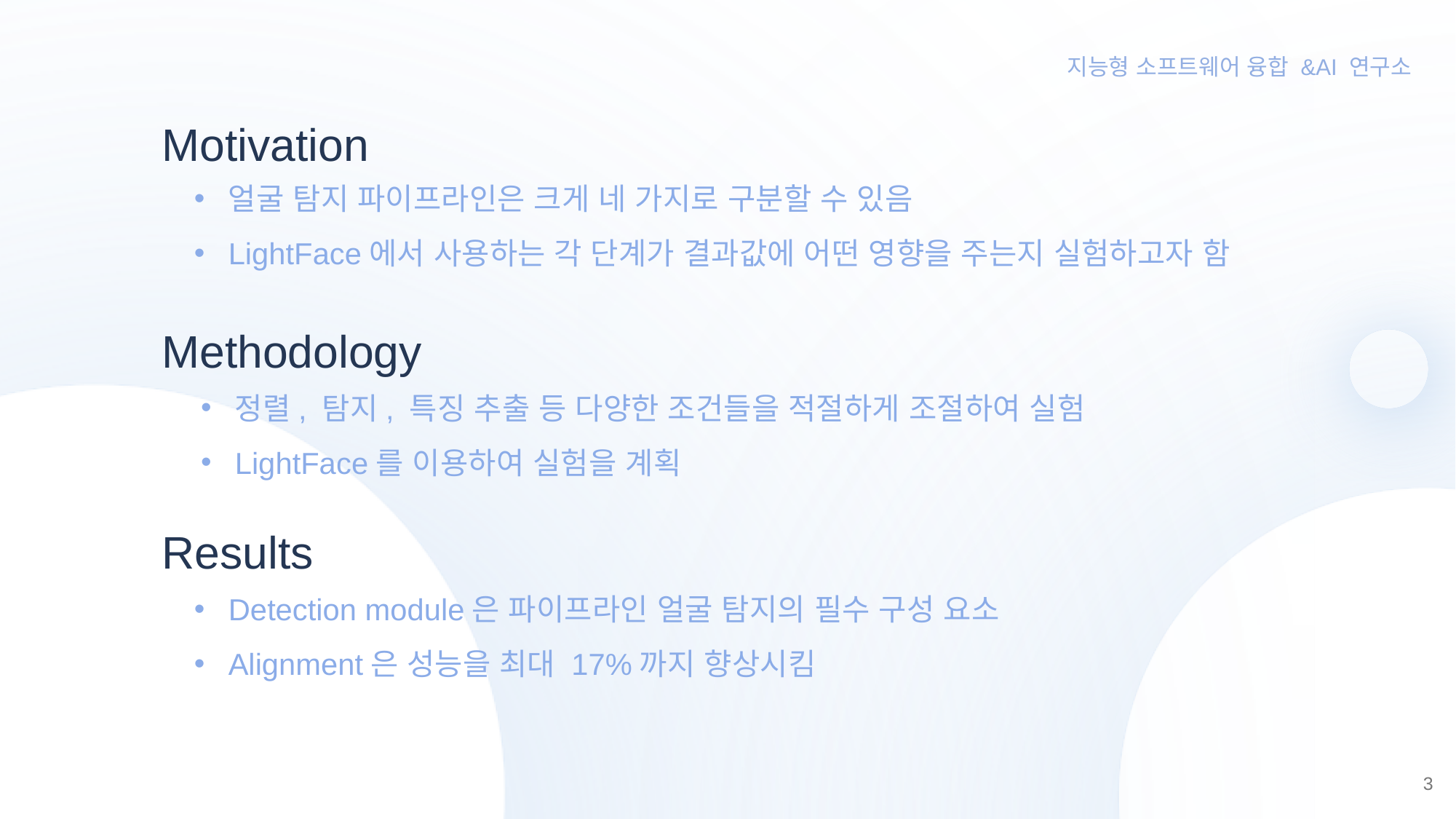

Motivation
얼굴 탐지 파이프라인은 크게 네 가지로 구분할 수 있음
LightFace에서 사용하는 각 단계가 결과값에 어떤 영향을 주는지 실험하고자 함
Methodology
정렬, 탐지, 특징 추출 등 다양한 조건들을 적절하게 조절하여 실험
LightFace를 이용하여 실험을 계획
Results
Detection module은 파이프라인 얼굴 탐지의 필수 구성 요소
Alignment은 성능을 최대 17%까지 향상시킴

3